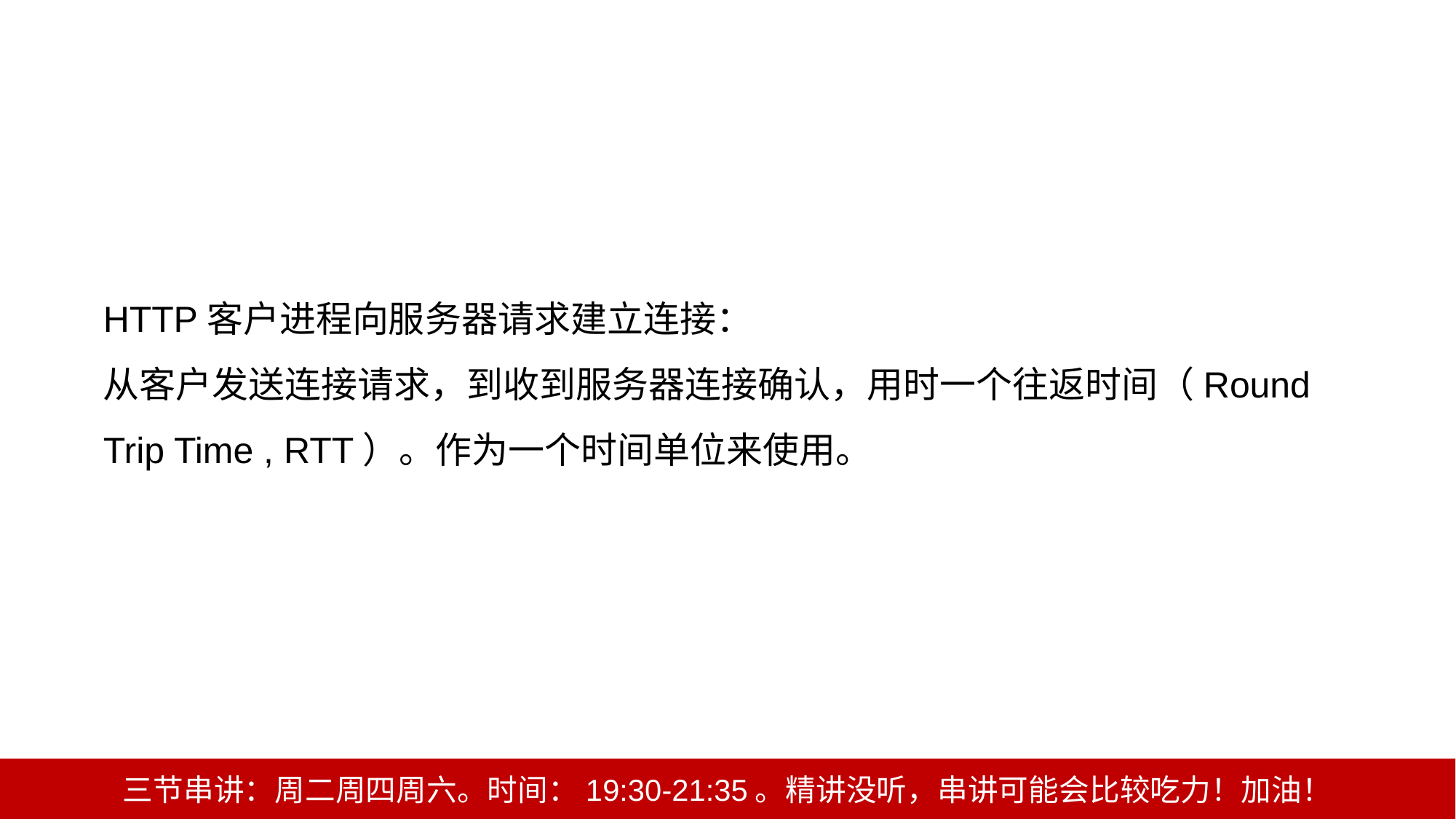

HTTP客户进程向服务器请求建立连接：
从客户发送连接请求，到收到服务器连接确认，用时一个往返时间（Round Trip Time , RTT）。作为一个时间单位来使用。